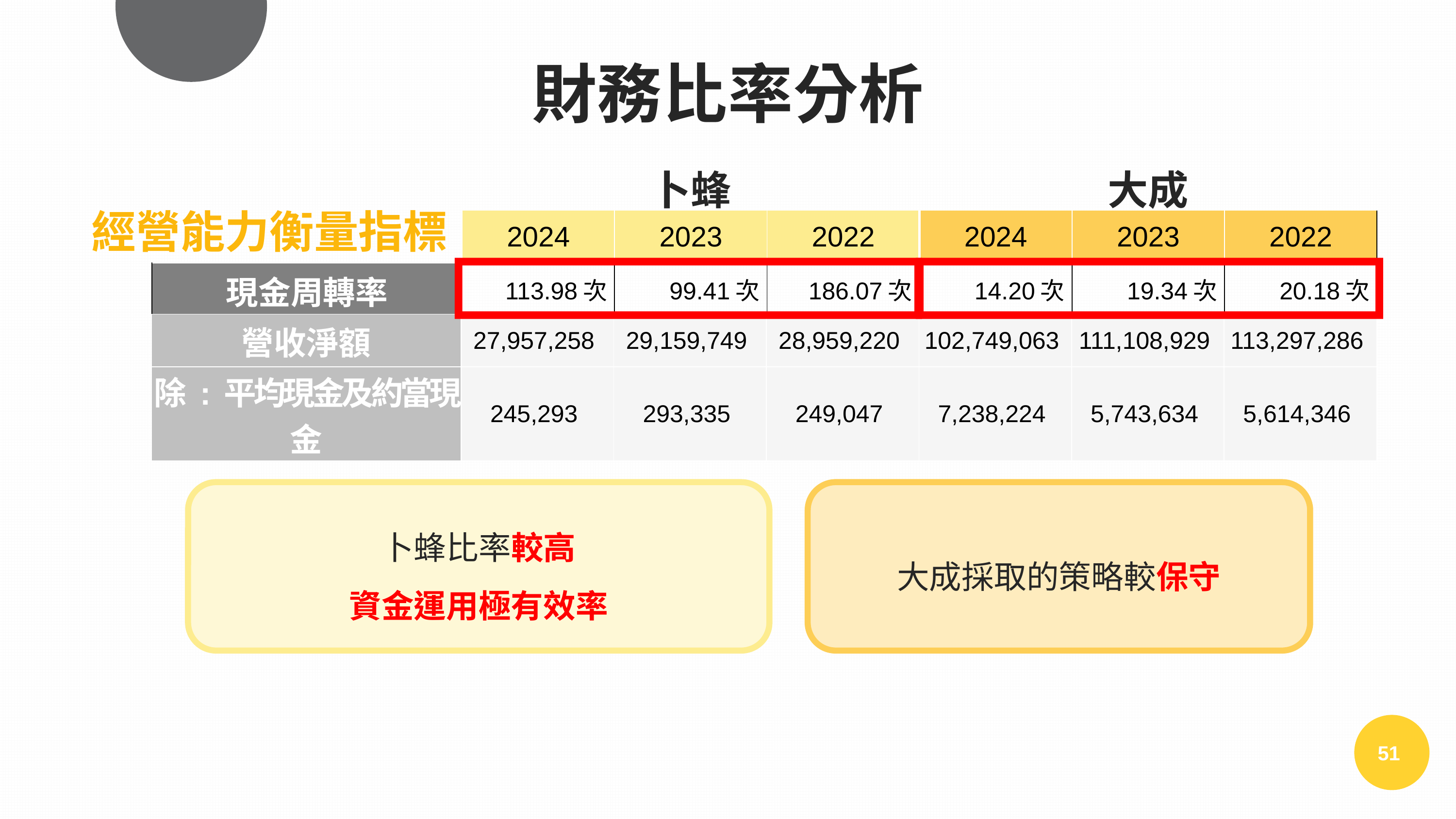

財務比率分析
|  | 卜蜂 |  |  | 大成 |  |  |
| --- | --- | --- | --- | --- | --- | --- |
|  | 2024 | 2023 | 2022 | 2024 | 2023 | 2022 |
| 現金周轉率 | 113.98次 | 99.41次 | 186.07次 | 14.20次 | 19.34次 | 20.18次 |
經營能力衡量指標

| 營收淨額 | 27,957,258 | 29,159,749 | 28,959,220 | 102,749,063 | 111,108,929 | 113,297,286 |
| --- | --- | --- | --- | --- | --- | --- |
| 除 : 平均現金及約當現金 | 245,293 | 293,335 | 249,047 | 7,238,224 | 5,743,634 | 5,614,346 |
大成採取的策略較保守
卜蜂比率較高
資金運用極有效率

51